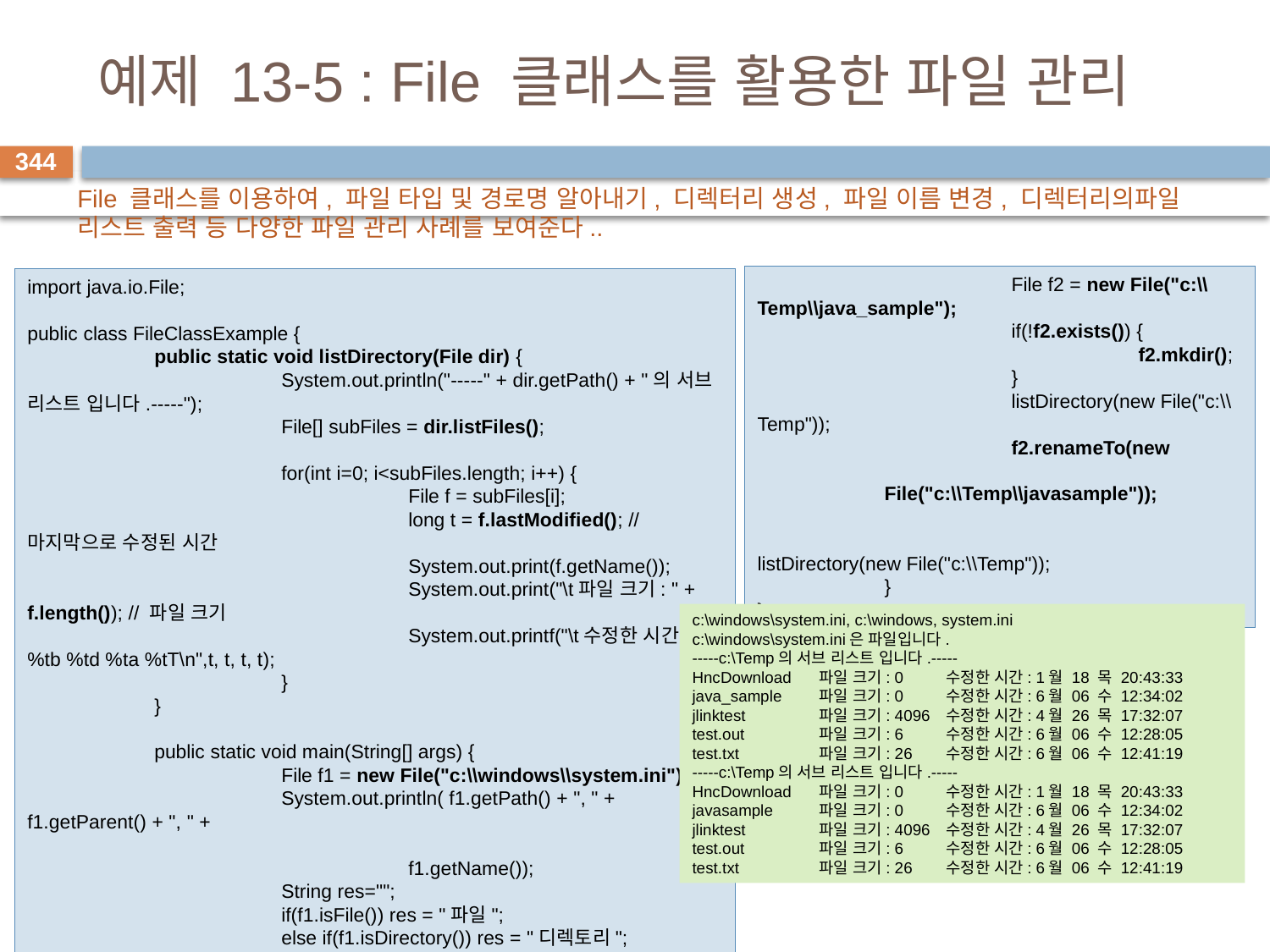

# 예제 13-5 : File 클래스를 활용한 파일 관리
344
File 클래스를 이용하여, 파일 타입 및 경로명 알아내기, 디렉터리 생성, 파일 이름 변경, 디렉터리의파일 리스트 출력 등 다양한 파일 관리 사례를 보여준다..
		File f2 = new File("c:\\Temp\\java_sample");
		if(!f2.exists()) {
			f2.mkdir();
		}
		listDirectory(new File("c:\\Temp"));
		f2.renameTo(new
				File("c:\\Temp\\javasample")); 						listDirectory(new File("c:\\Temp"));
	}
}
import java.io.File;

public class FileClassExample {
	public static void listDirectory(File dir) {
		System.out.println("-----" + dir.getPath() + "의 서브 리스트 입니다.-----");
		File[] subFiles = dir.listFiles();

		for(int i=0; i<subFiles.length; i++) {
			File f = subFiles[i];
			long t = f.lastModified(); // 마지막으로 수정된 시간
			System.out.print(f.getName());
			System.out.print("\t파일 크기: " + f.length()); // 파일 크기
			System.out.printf("\t수정한 시간: %tb %td %ta %tT\n",t, t, t, t);
		}
	}

	public static void main(String[] args) {
		File f1 = new File("c:\\windows\\system.ini");
		System.out.println( f1.getPath() + ", " + f1.getParent() + ", " +
								f1.getName());
		String res="";
		if(f1.isFile()) res = "파일";
		else if(f1.isDirectory()) res = "디렉토리";
		System.out.println(f1.getPath() + "은 " + res + "입니다.");
c:\windows\system.ini, c:\windows, system.ini
c:\windows\system.ini은 파일입니다.
-----c:\Temp의 서브 리스트 입니다.-----
HncDownload 	파일 크기: 0 	수정한 시간: 1월 18 목 20:43:33
java_sample 	파일 크기: 0 	수정한 시간: 6월 06 수 12:34:02
jlinktest 	파일 크기: 4096 	수정한 시간: 4월 26 목 17:32:07
test.out 	파일 크기: 6 	수정한 시간: 6월 06 수 12:28:05
test.txt 	파일 크기: 26 	수정한 시간: 6월 06 수 12:41:19
-----c:\Temp의 서브 리스트 입니다.-----
HncDownload 	파일 크기: 0 	수정한 시간: 1월 18 목 20:43:33
javasample 	파일 크기: 0 	수정한 시간: 6월 06 수 12:34:02
jlinktest 	파일 크기: 4096 	수정한 시간: 4월 26 목 17:32:07
test.out 	파일 크기: 6 	수정한 시간: 6월 06 수 12:28:05
test.txt 	파일 크기: 26 	수정한 시간: 6월 06 수 12:41:19